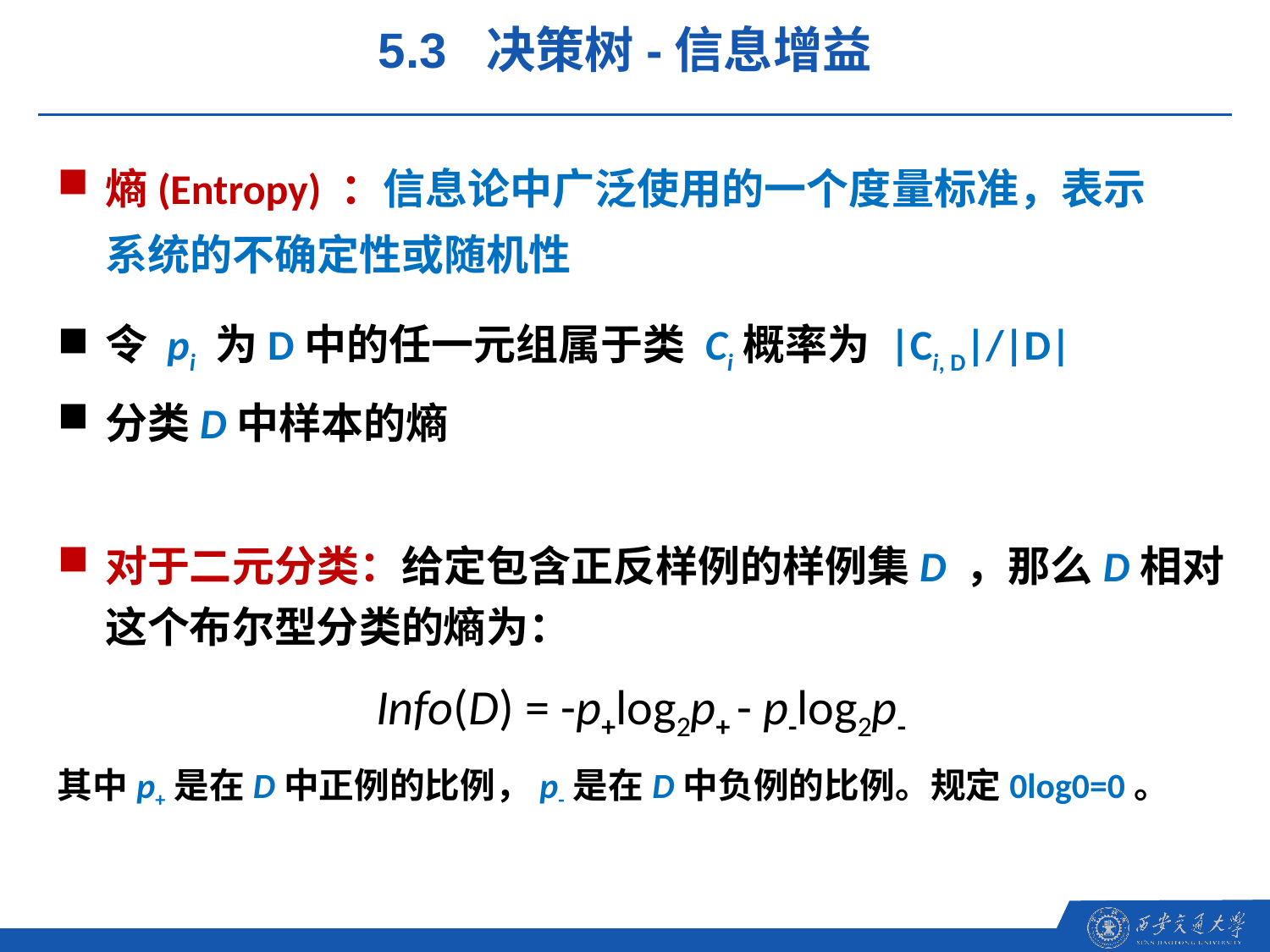

5.3  决策树-信息增益

熵(Entropy) ：信息论中广泛使用的一个度量标准，表示系统的不确定性或随机性
令 pi 为D中的任一元组属于类 Ci概率为 |Ci, D|/|D|
分类D中样本的熵

对于二元分类：给定包含正反样例的样例集D ，那么D相对这个布尔型分类的熵为：
Info(D) = -p+log2p+ - p-log2p-
其中p+是在D中正例的比例，p-是在D中负例的比例。规定0log0=0。